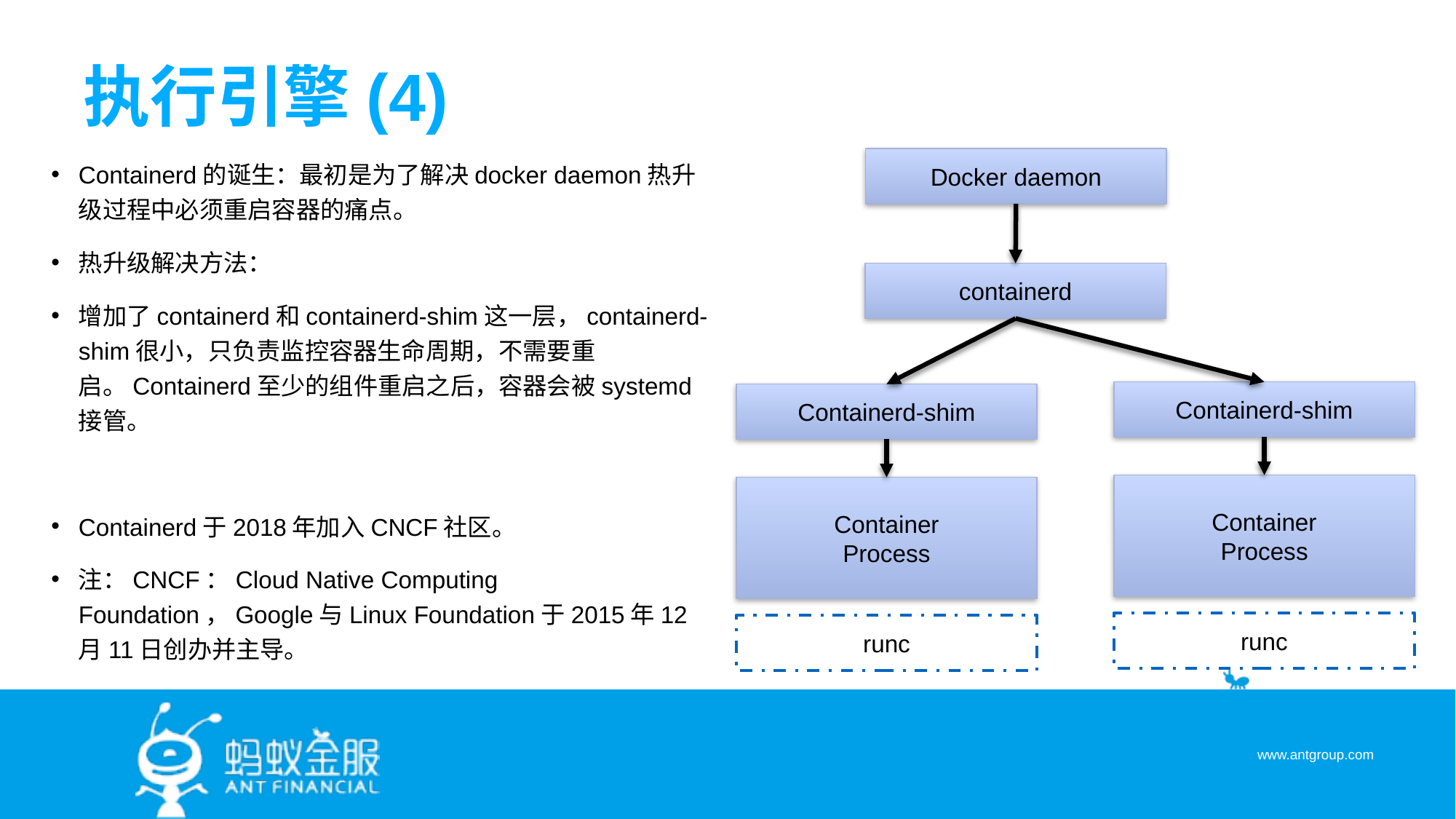

# 执行引擎(4)
Containerd的诞生：最初是为了解决docker daemon热升级过程中必须重启容器的痛点。
热升级解决方法：
增加了containerd和containerd-shim这一层，containerd-shim很小，只负责监控容器生命周期，不需要重启。Containerd至少的组件重启之后，容器会被systemd接管。

Containerd于2018年加入CNCF社区。
注：CNCF：Cloud Native Computing Foundation，Google与Linux Foundation于2015年12月11日创办并主导。

Docker daemon
containerd
Containerd-shim
Containerd-shim
Container
Process
Container
Process
runc
runc